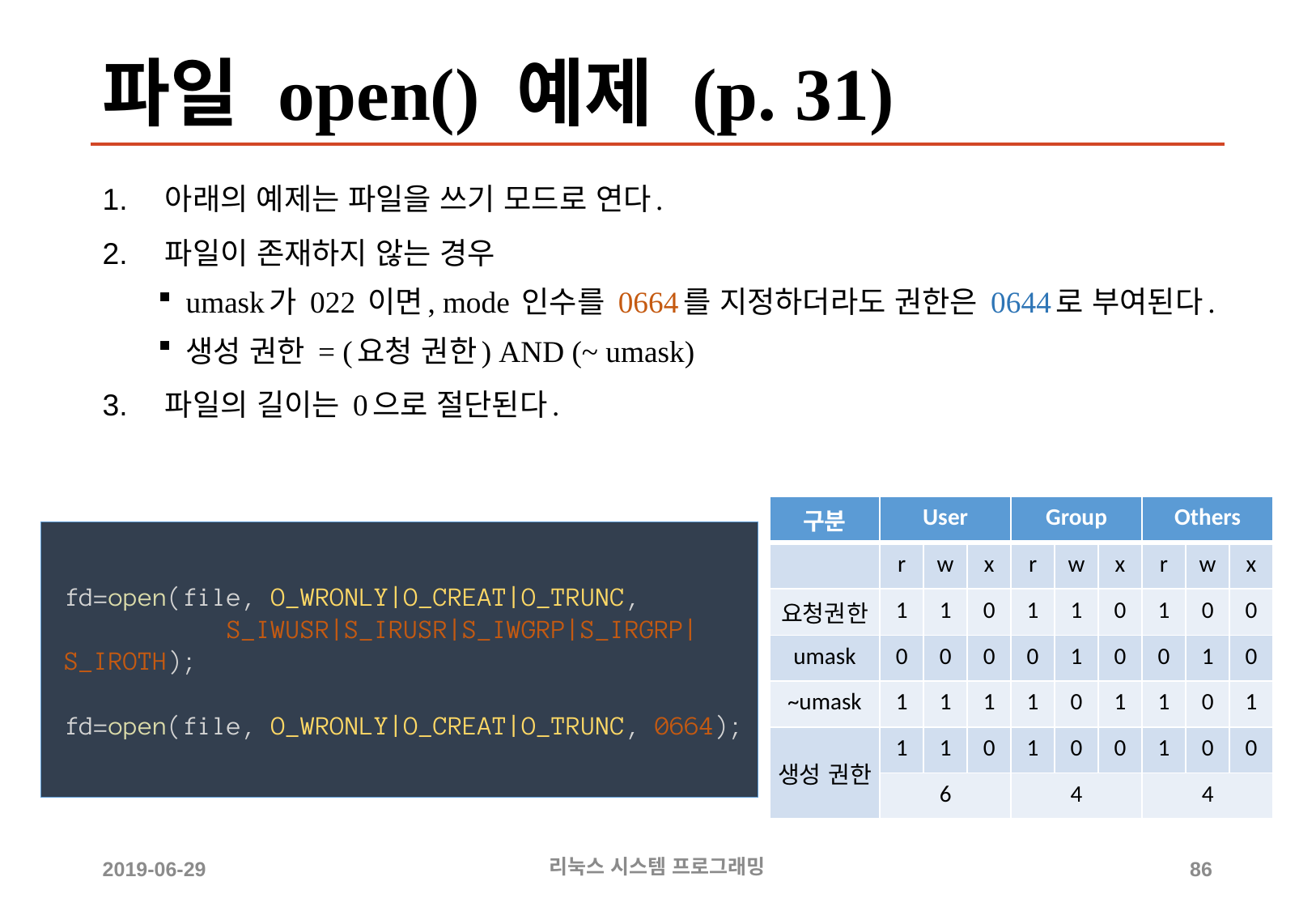

# 파일 open() 예제 (p. 31)
아래의 예제는 파일을 쓰기 모드로 연다.
파일이 존재하지 않는 경우
umask가 022 이면, mode 인수를 0664를 지정하더라도 권한은 0644로 부여된다.
생성 권한 = (요청 권한) AND (~ umask)
파일의 길이는 0으로 절단된다.
| 구분 | User |  |  | Group |  |  | Others |  |  |
| --- | --- | --- | --- | --- | --- | --- | --- | --- | --- |
|  | r | w | x | r | w | x | r | w | x |
| 요청권한 | 1 | 1 | 0 | 1 | 1 | 0 | 1 | 0 | 0 |
| umask | 0 | 0 | 0 | 0 | 1 | 0 | 0 | 1 | 0 |
| ~umask | 1 | 1 | 1 | 1 | 0 | 1 | 1 | 0 | 1 |
| 생성 권한 | 1 | 1 | 0 | 1 | 0 | 0 | 1 | 0 | 0 |
|  | 6 |  |  | 4 |  |  | 4 |  |  |
fd=open(file, O_WRONLY|O_CREAT|O_TRUNC,
           S_IWUSR|S_IRUSR|S_IWGRP|S_IRGRP|S_IROTH);
fd=open(file, O_WRONLY|O_CREAT|O_TRUNC, 0664);
2019-06-29
리눅스 시스템 프로그래밍
86